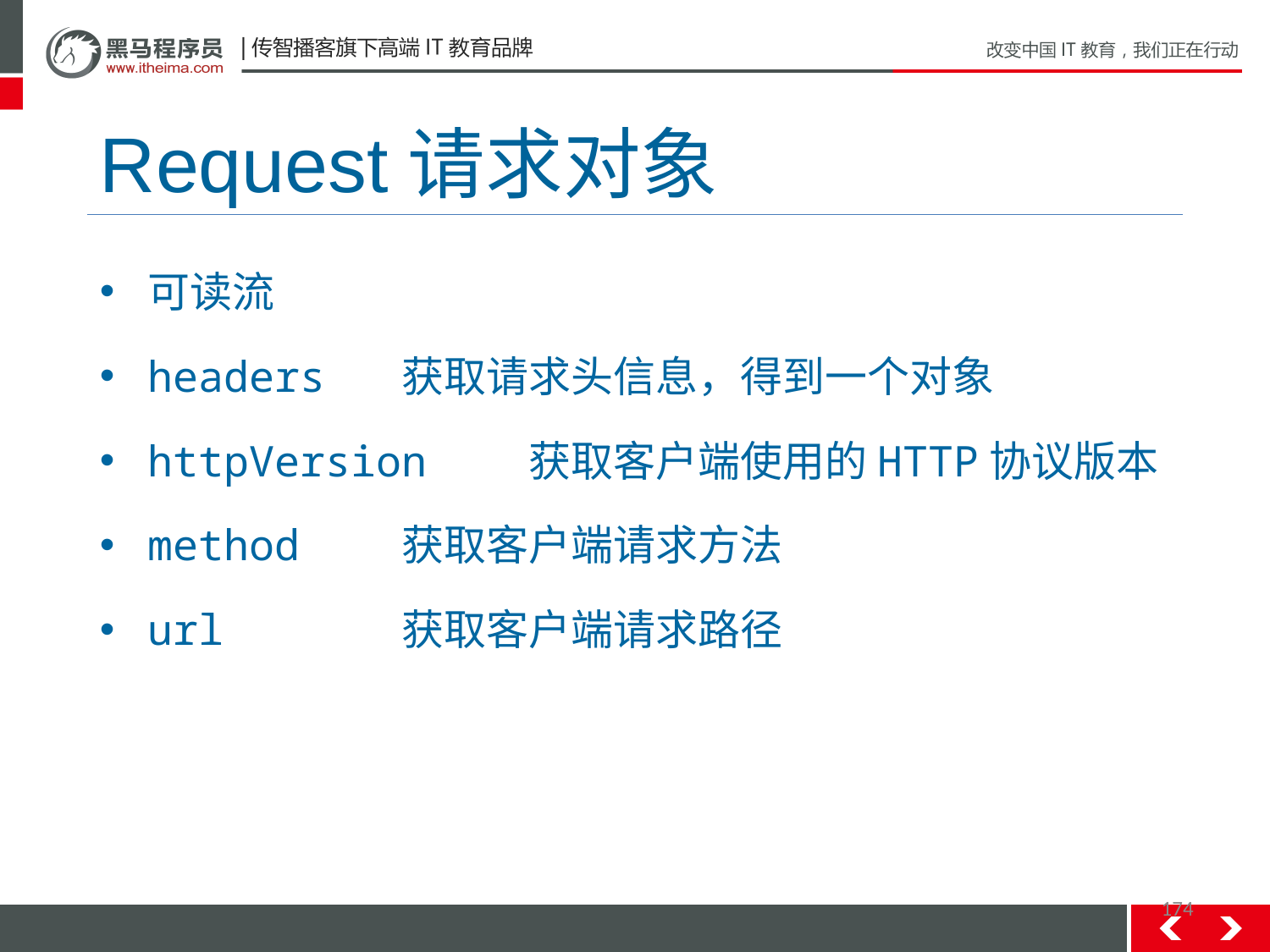

# Request请求对象
可读流
headers	获取请求头信息，得到一个对象
httpVersion	获取客户端使用的HTTP协议版本
method	获取客户端请求方法
url		获取客户端请求路径
174